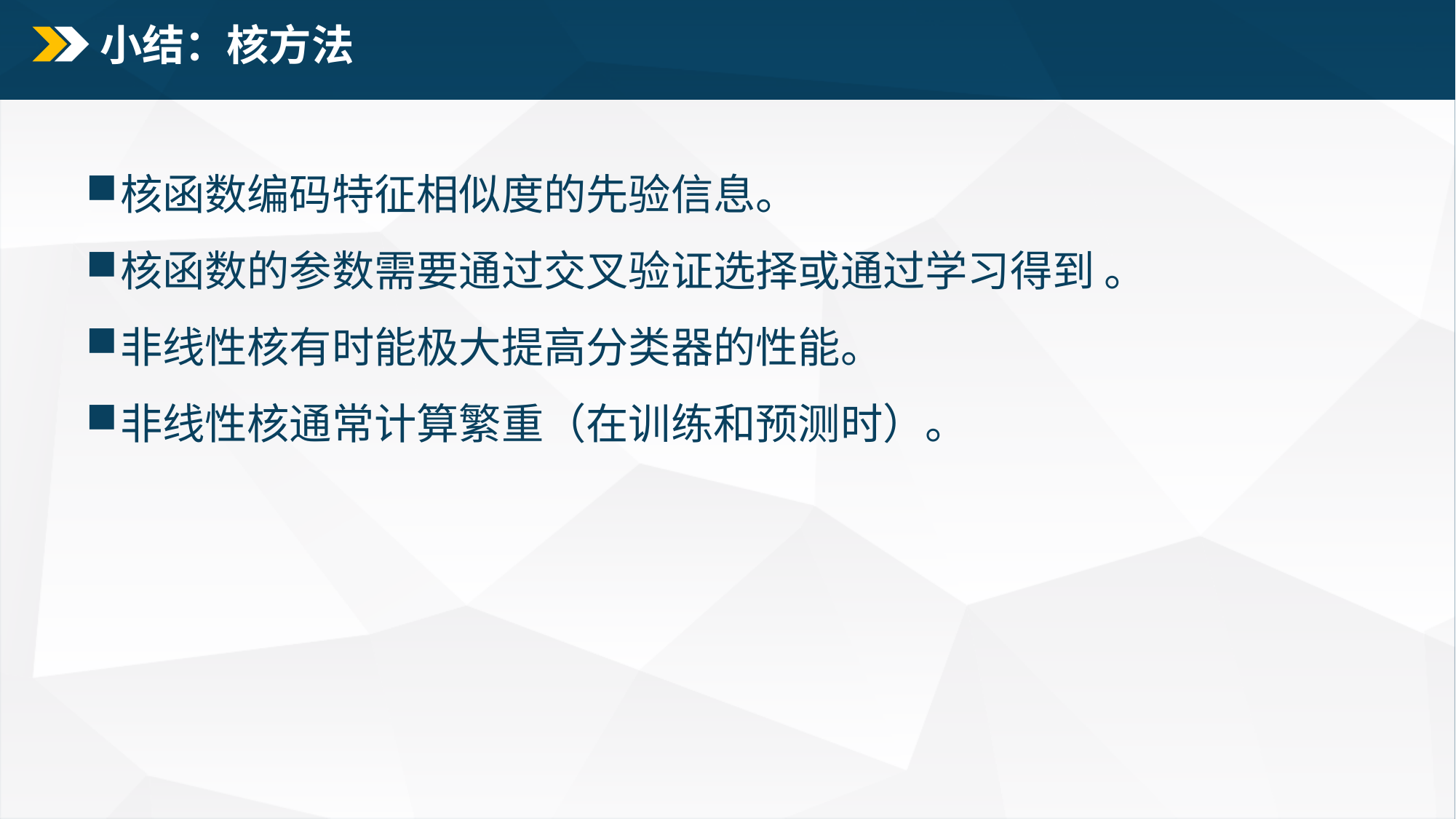

# 小结：核方法
核函数编码特征相似度的先验信息。
核函数的参数需要通过交叉验证选择或通过学习得到 。
非线性核有时能极大提高分类器的性能。
非线性核通常计算繁重（在训练和预测时）。